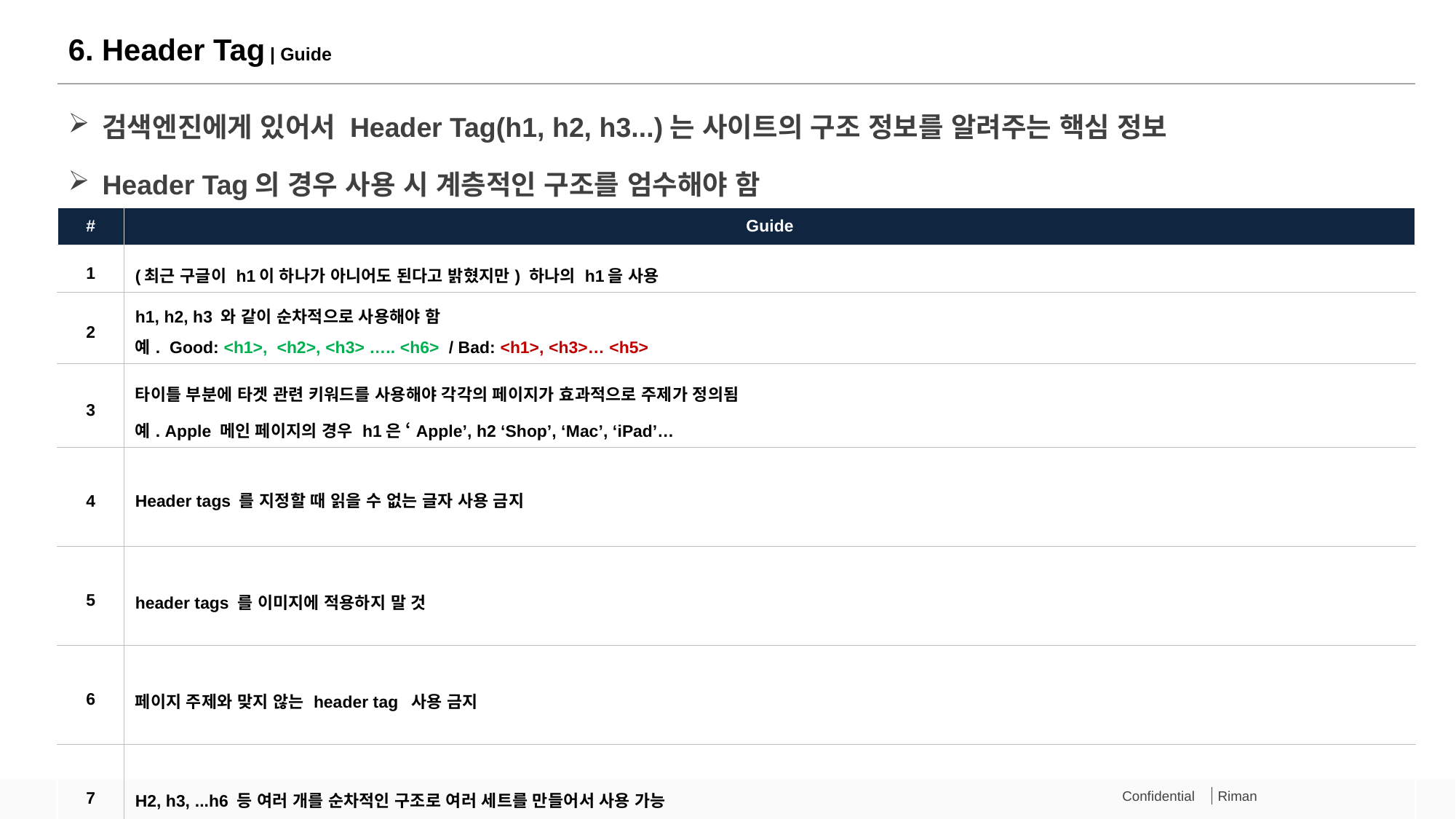

# 6. Header Tag | Guide
검색엔진에게 있어서 Header Tag(h1, h2, h3...)는 사이트의 구조 정보를 알려주는 핵심 정보
Header Tag의 경우 사용 시 계층적인 구조를 엄수해야 함
| # | Guide |
| --- | --- |
| 1 | (최근 구글이 h1이 하나가 아니어도 된다고 밝혔지만) 하나의 h1을 사용 |
| 2 | h1, h2, h3 와 같이 순차적으로 사용해야 함 예. Good: <h1>, <h2>, <h3> ….. <h6> / Bad: <h1>, <h3>… <h5> |
| 3 | 타이틀 부분에 타겟 관련 키워드를 사용해야 각각의 페이지가 효과적으로 주제가 정의됨 예. Apple 메인 페이지의 경우 h1은 ‘Apple’, h2 ‘Shop’, ‘Mac’, ‘iPad’… |
| 4 | Header tags 를 지정할 때 읽을 수 없는 글자 사용 금지 |
| 5 | header tags 를 이미지에 적용하지 말 것 |
| 6 | 페이지 주제와 맞지 않는 header tag 사용 금지 |
| 7 | H2, h3, ...h6 등 여러 개를 순차적인 구조로 여러 세트를 만들어서 사용 가능 |